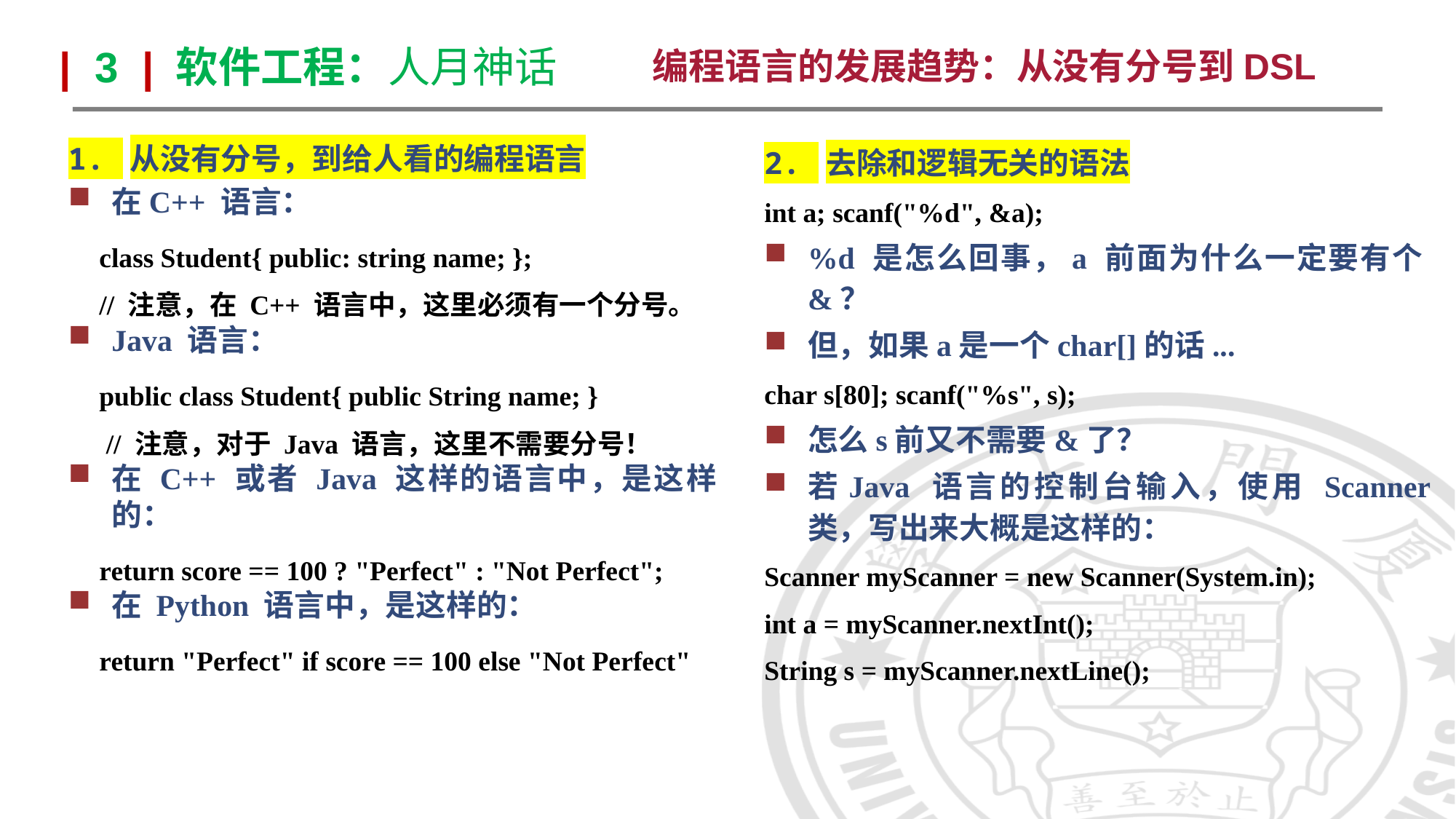

编程语言的发展趋势：从没有分号到DSL
|  3  | 软件工程：人月神话
2. 去除和逻辑无关的语法
int a; scanf("%d", &a);
%d 是怎么回事，a 前面为什么一定要有个&？
但，如果a是一个char[]的话...
char s[80]; scanf("%s", s);
怎么s前又不需要&了？
若Java 语言的控制台输入，使用 Scanner 类，写出来大概是这样的：
Scanner myScanner = new Scanner(System.in);
int a = myScanner.nextInt();
String s = myScanner.nextLine();

1. 从没有分号，到给人看的编程语言
在C++ 语言：
class Student{ public: string name; };
// 注意，在 C++ 语言中，这里必须有一个分号。
Java 语言：
public class Student{ public String name; }
 // 注意，对于 Java 语言，这里不需要分号！
在 C++ 或者 Java 这样的语言中，是这样的：
return score == 100 ? "Perfect" : "Not Perfect";
在 Python 语言中，是这样的：
return "Perfect" if score == 100 else "Not Perfect"